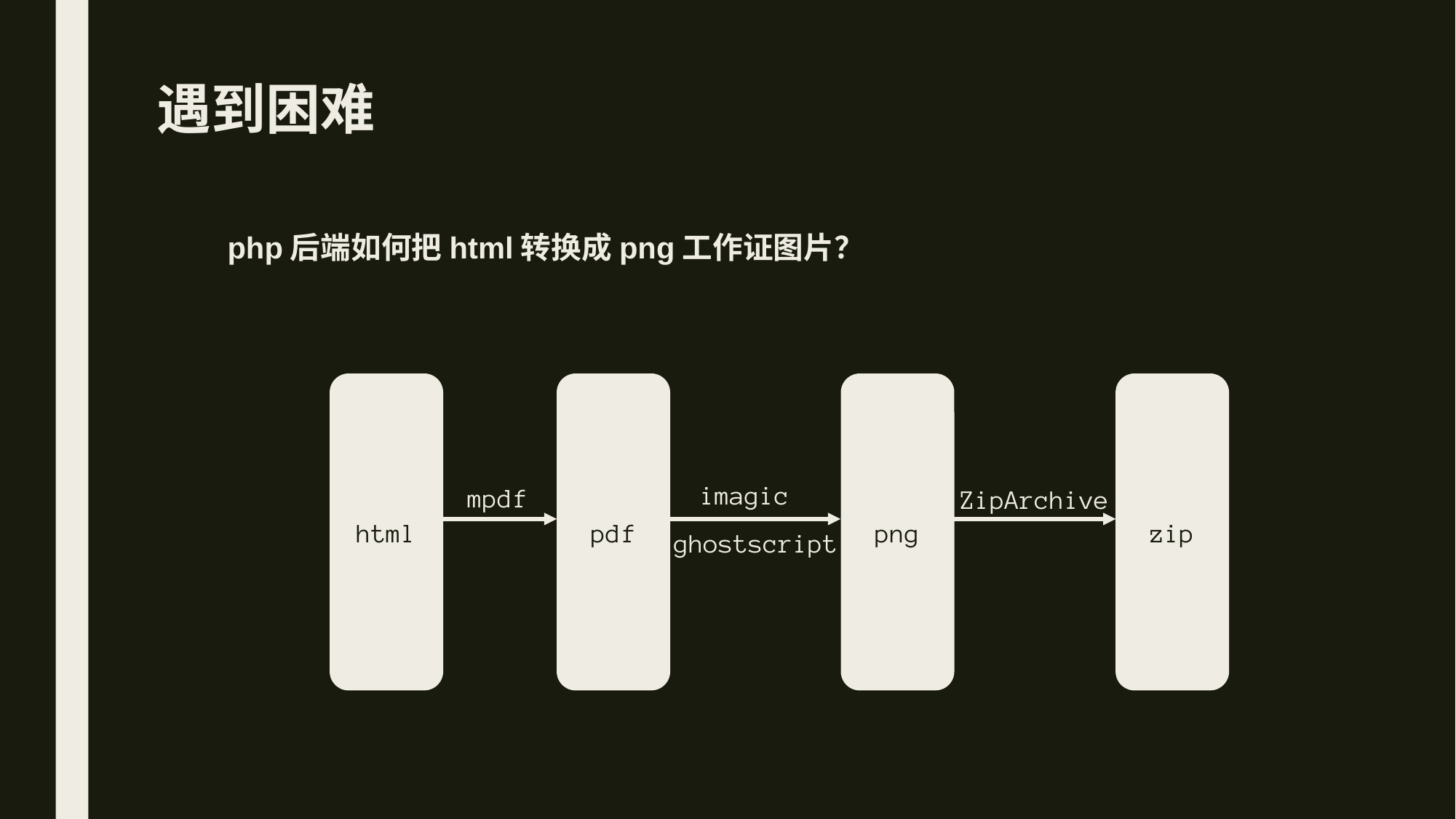

# 遇到困难
php后端如何把html转换成png工作证图片？
zip
html
pdf
png
imagic
mpdf
ZipArchive
ghostscript